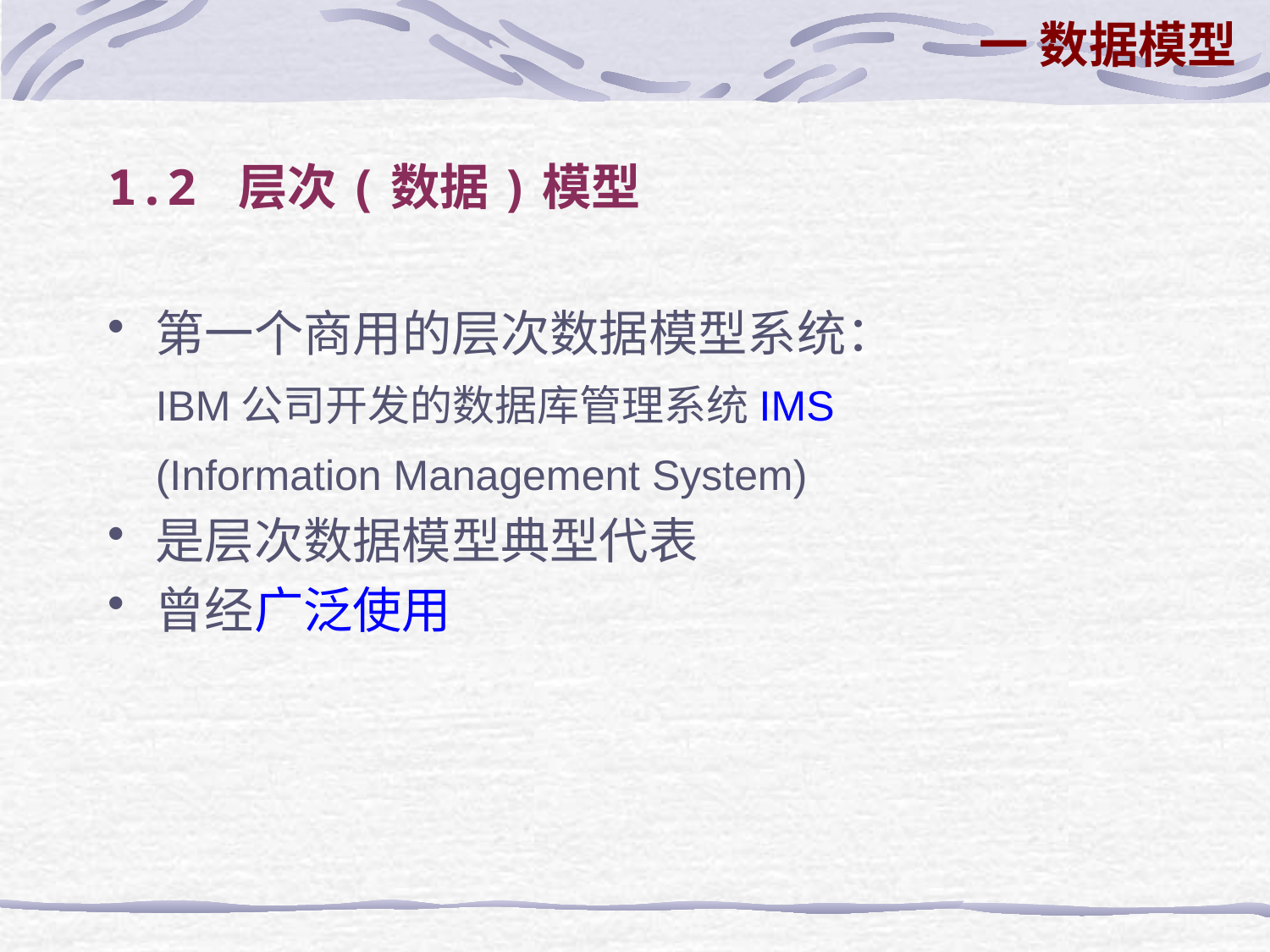

一 数据模型
# 1.2 层次(数据)模型
第一个商用的层次数据模型系统：
	IBM公司开发的数据库管理系统IMS
	(Information Management System)
是层次数据模型典型代表
曾经广泛使用